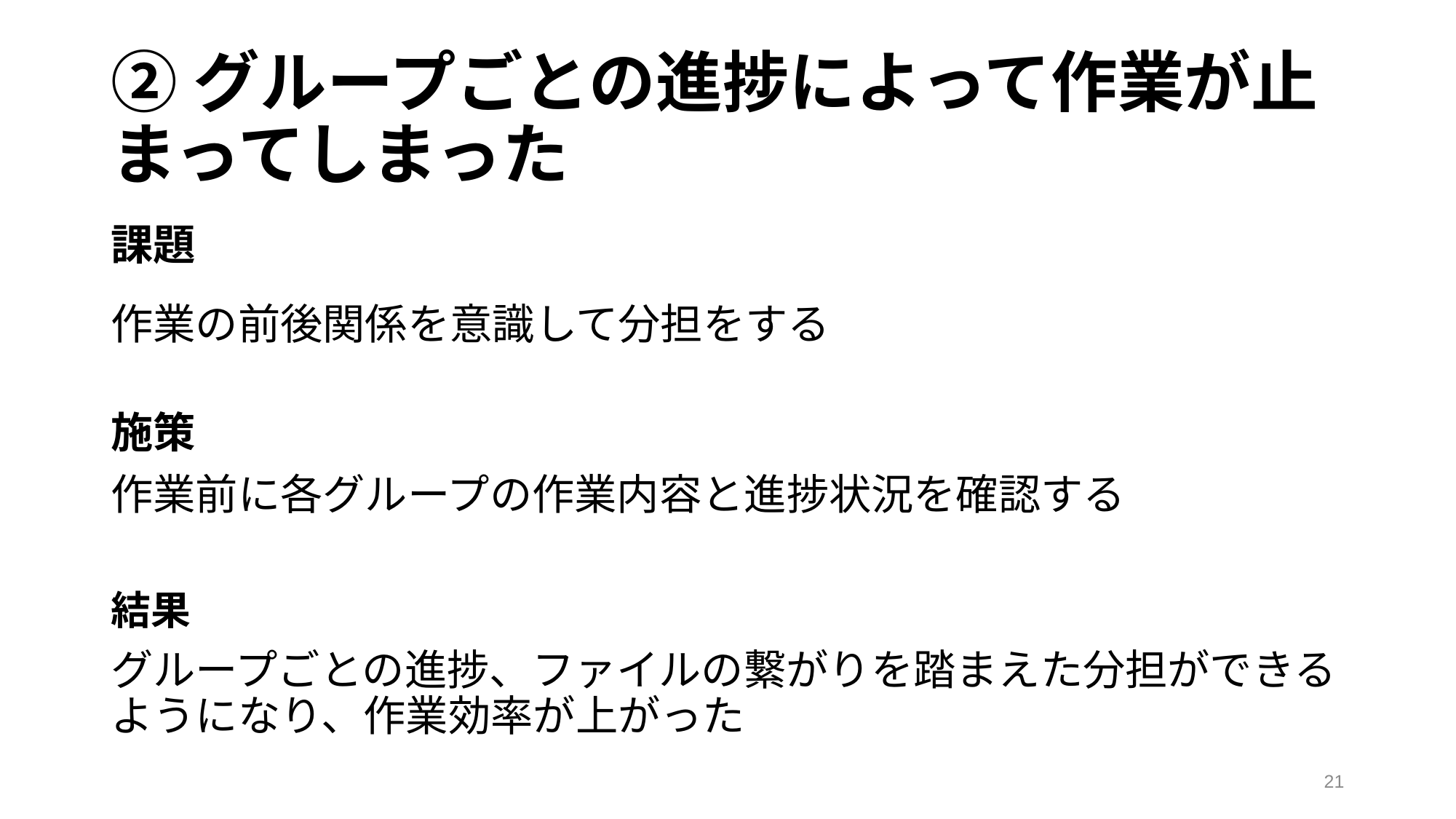

②グループごとの進捗によって作業が止まってしまった
課題
作業の前後関係を意識して分担をする
施策
作業前に各グループの作業内容と進捗状況を確認する
結果
グループごとの進捗、ファイルの繋がりを踏まえた分担ができるようになり、作業効率が上がった
21